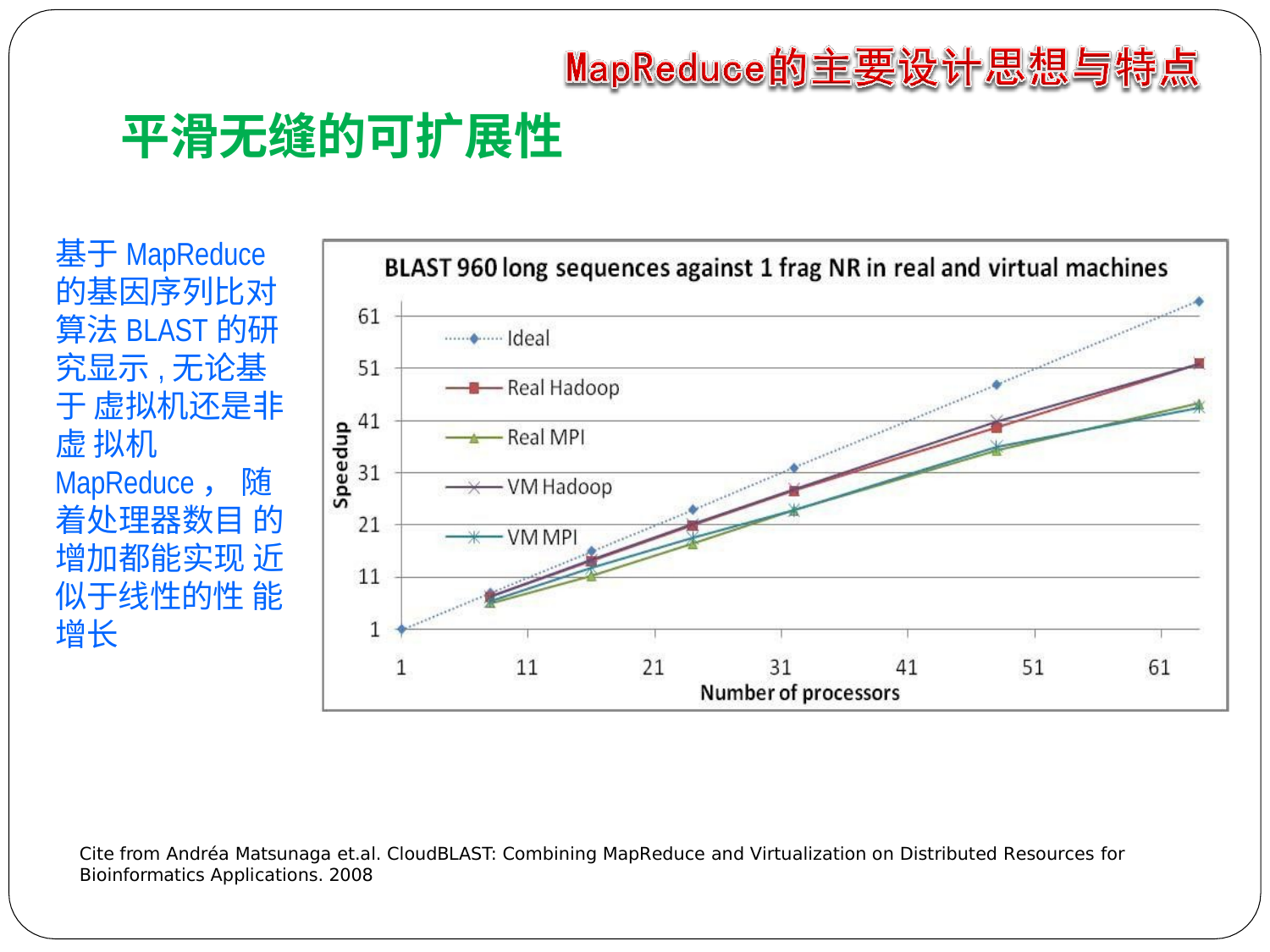

# 平滑无缝的可扩展性
基于MapReduce 的基因序列比对 算法BLAST的研 究显示,无论基于 虚拟机还是非虚 拟机MapReduce， 随着处理器数目 的增加都能实现 近似于线性的性 能增长

Cite from Andréa Matsunaga et.al. CloudBLAST: Combining MapReduce and Virtualization on Distributed Resources for Bioinformatics Applications. 2008